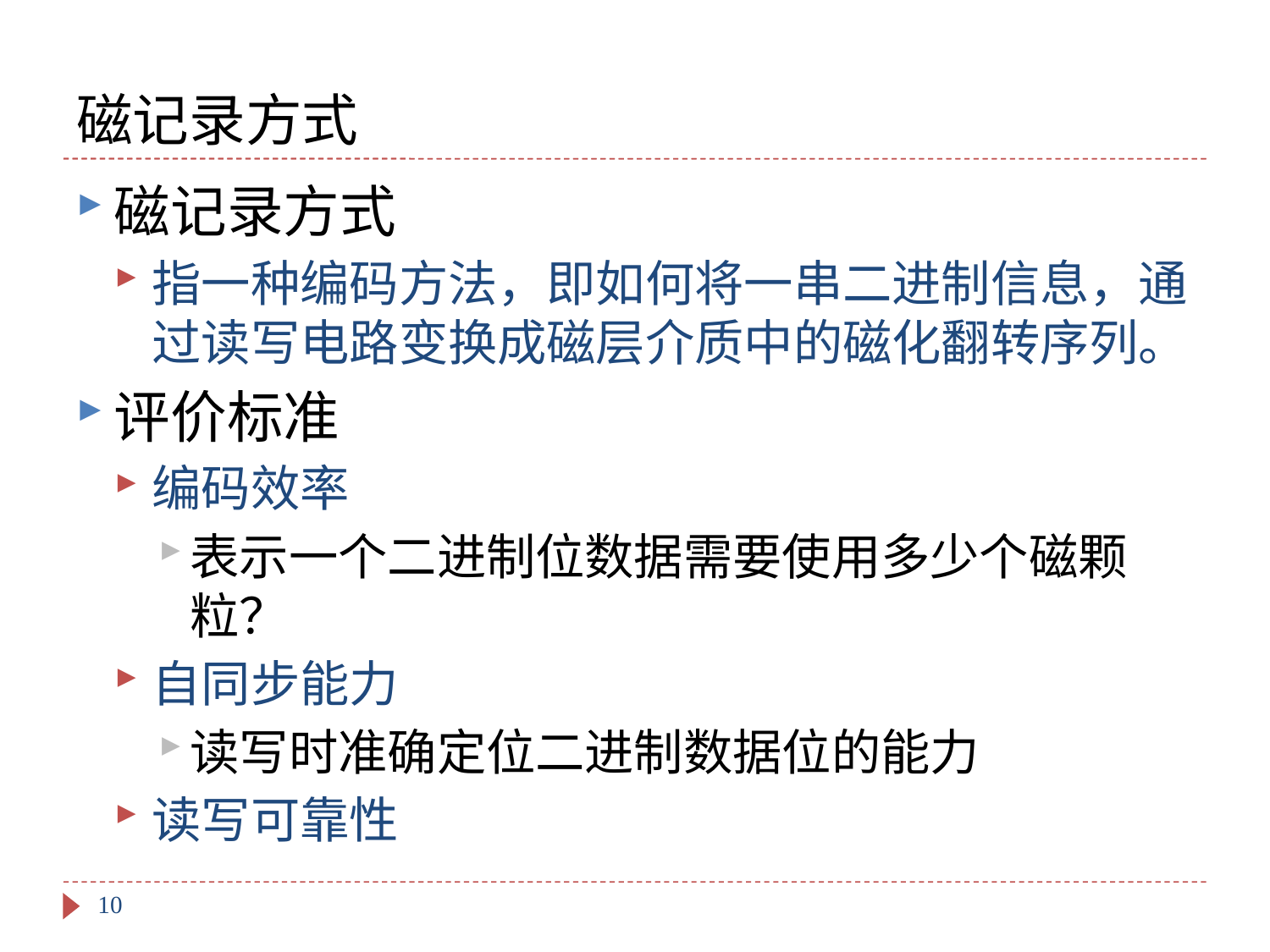

# 磁记录方式
磁记录方式
指一种编码方法，即如何将一串二进制信息，通过读写电路变换成磁层介质中的磁化翻转序列。
评价标准
编码效率
表示一个二进制位数据需要使用多少个磁颗粒？
自同步能力
读写时准确定位二进制数据位的能力
读写可靠性

10